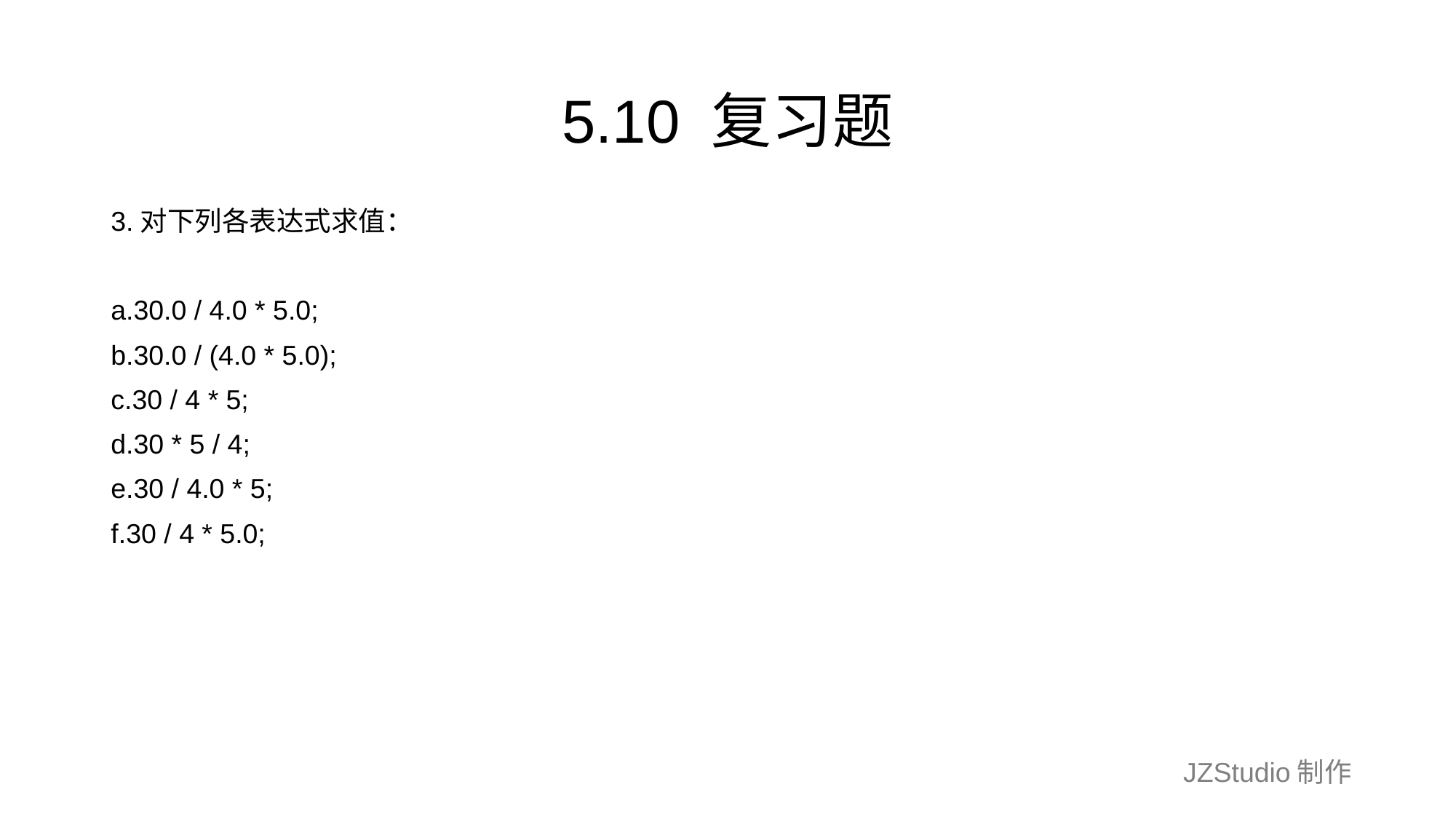

# 5.10 复习题
3.对下列各表达式求值：

a.30.0 / 4.0 * 5.0;
b.30.0 / (4.0 * 5.0);
c.30 / 4 * 5;
d.30 * 5 / 4;
e.30 / 4.0 * 5;
f.30 / 4 * 5.0;